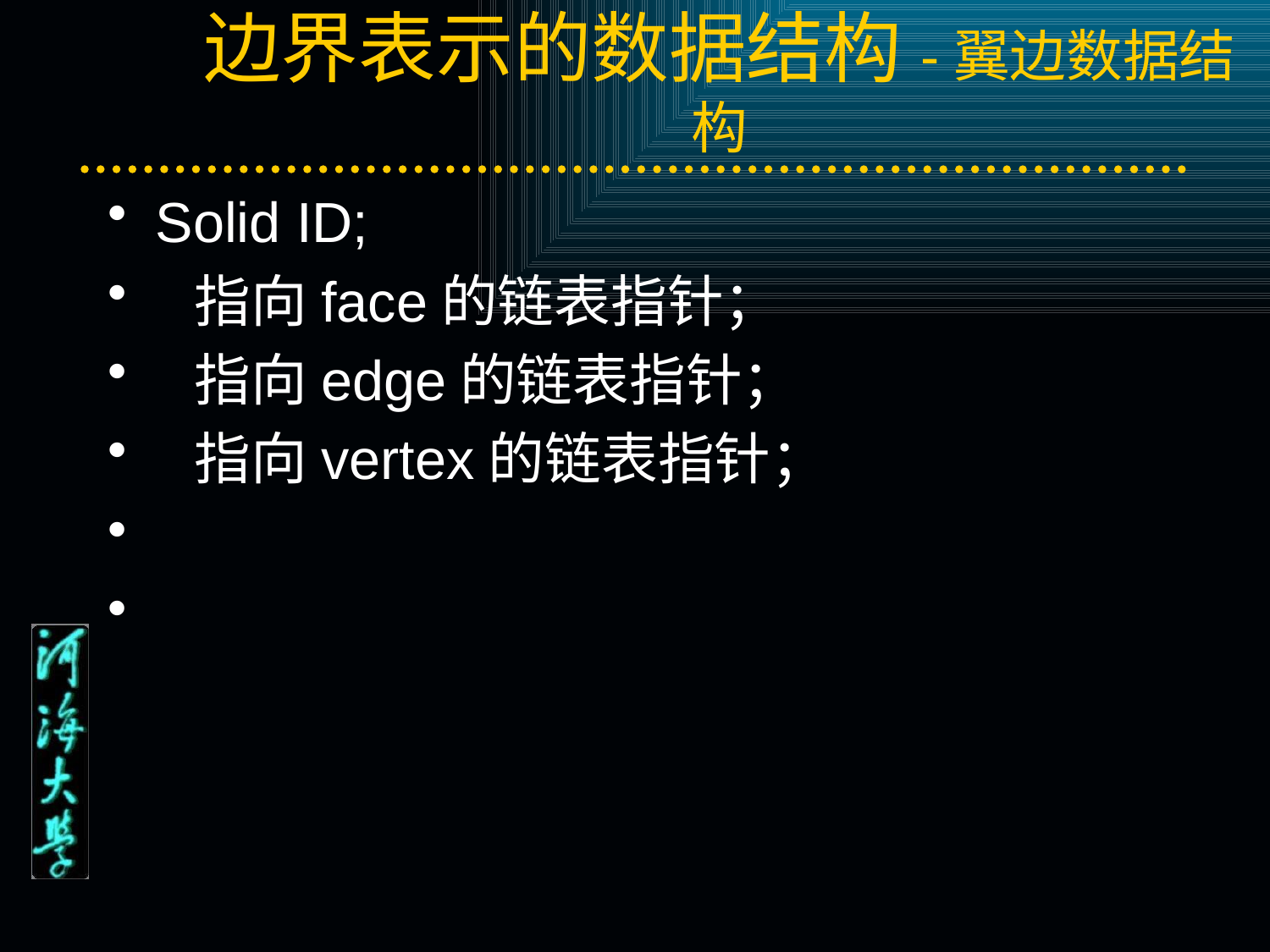

# 边界表示的数据结构-翼边数据结构
Solid ID;
  指向face的链表指针；
  指向edge的链表指针；
  指向vertex的链表指针；

69